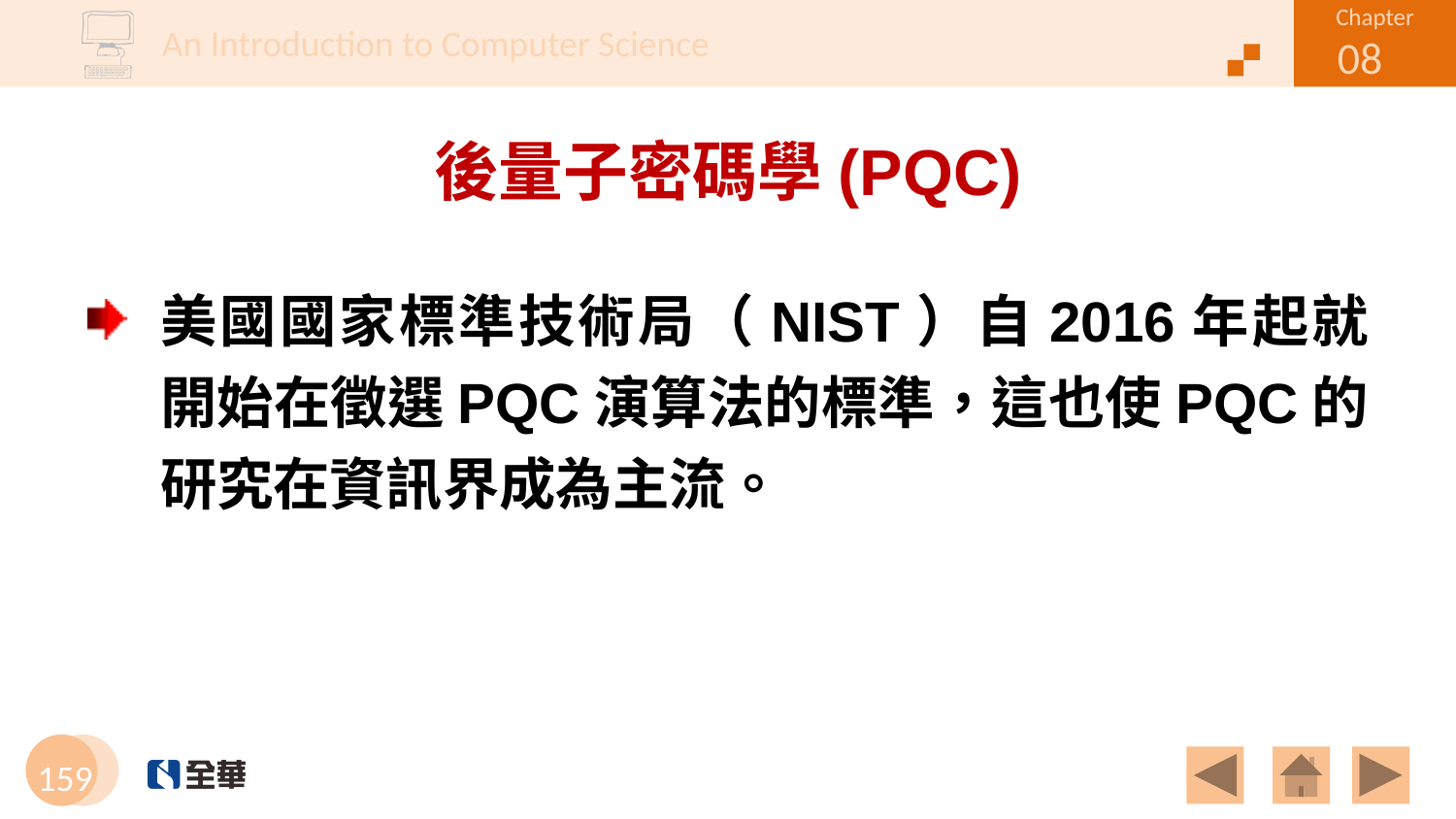

# 後量子密碼學(PQC)
美國國家標準技術局（NIST）自2016年起就開始在徵選PQC演算法的標準，這也使PQC的研究在資訊界成為主流。